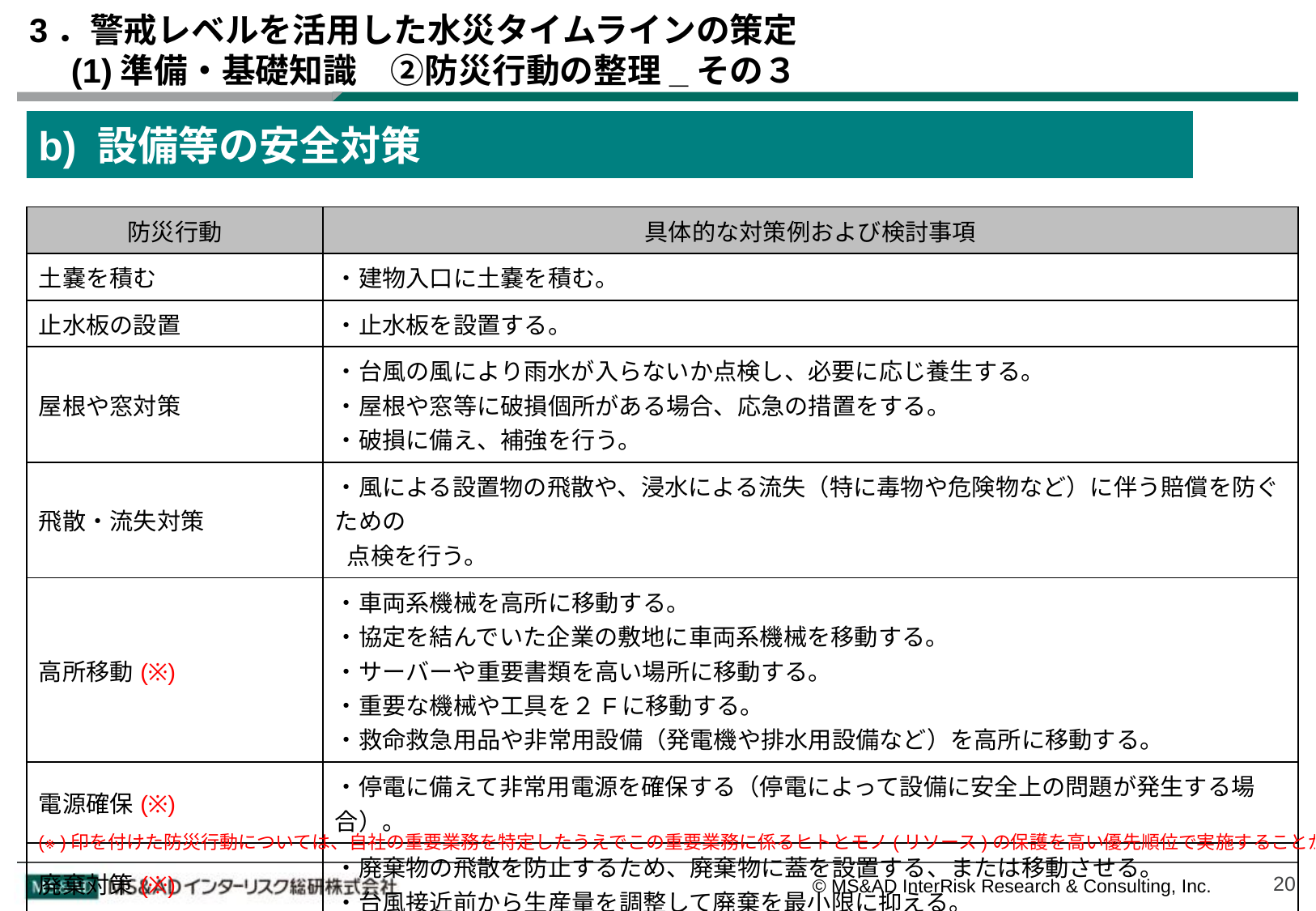

# 3．警戒レベルを活用した水災タイムラインの策定 　(1)準備・基礎知識　②防災行動の整理_その３
b) 設備等の安全対策
| 防災行動 | 具体的な対策例および検討事項 |
| --- | --- |
| 土嚢を積む | ・建物入口に土嚢を積む。 |
| 止水板の設置 | ・止水板を設置する。 |
| 屋根や窓対策 | ・台風の風により雨水が入らないか点検し、必要に応じ養生する。 ・屋根や窓等に破損個所がある場合、応急の措置をする。 ・破損に備え、補強を行う。 |
| 飛散・流失対策 | ・風による設置物の飛散や、浸水による流失（特に毒物や危険物など）に伴う賠償を防ぐための 点検を行う。 |
| 高所移動(※) | ・車両系機械を高所に移動する。 ・協定を結んでいた企業の敷地に車両系機械を移動する。 ・サーバーや重要書類を高い場所に移動する。 ・重要な機械や工具を２Fに移動する。 ・救命救急用品や非常用設備（発電機や排水用設備など）を高所に移動する。 |
| 電源確保(※) | ・停電に備えて非常用電源を確保する（停電によって設備に安全上の問題が発生する場合）。 |
| 廃棄対策(※) | ・廃棄物の飛散を防止するため、廃棄物に蓋を設置する、または移動させる。 ・台風接近前から生産量を調整して廃棄を最小限に抑える。 |
| 応急対応要員の確保(※) | ・必要性最低限の要員を確保する必要がある場合は、水災リスクの低い近隣のホテルに宿泊させる ・製造ラインが24時間止められない場合、非常時対応の要員を水災リスクの低い場所に待機させる。 |
(※)印を付けた防災行動については、自社の重要業務を特定したうえでこの重要業務に係るヒトとモノ(リソース)の保護を高い優先順位で実施することが良い。
20